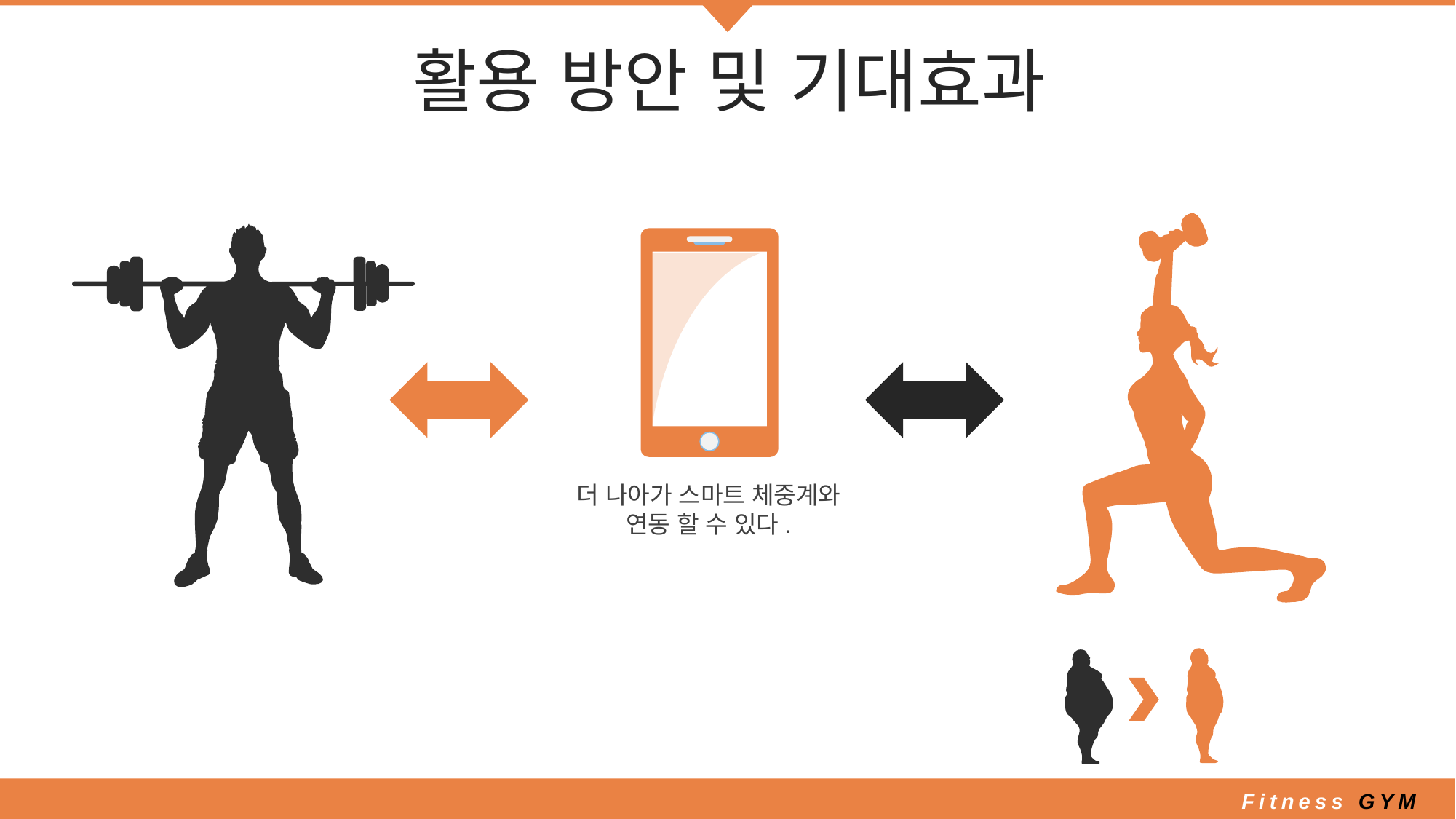

활용 방안 및 기대효과

더 나아가 스마트 체중계와 연동 할 수 있다.